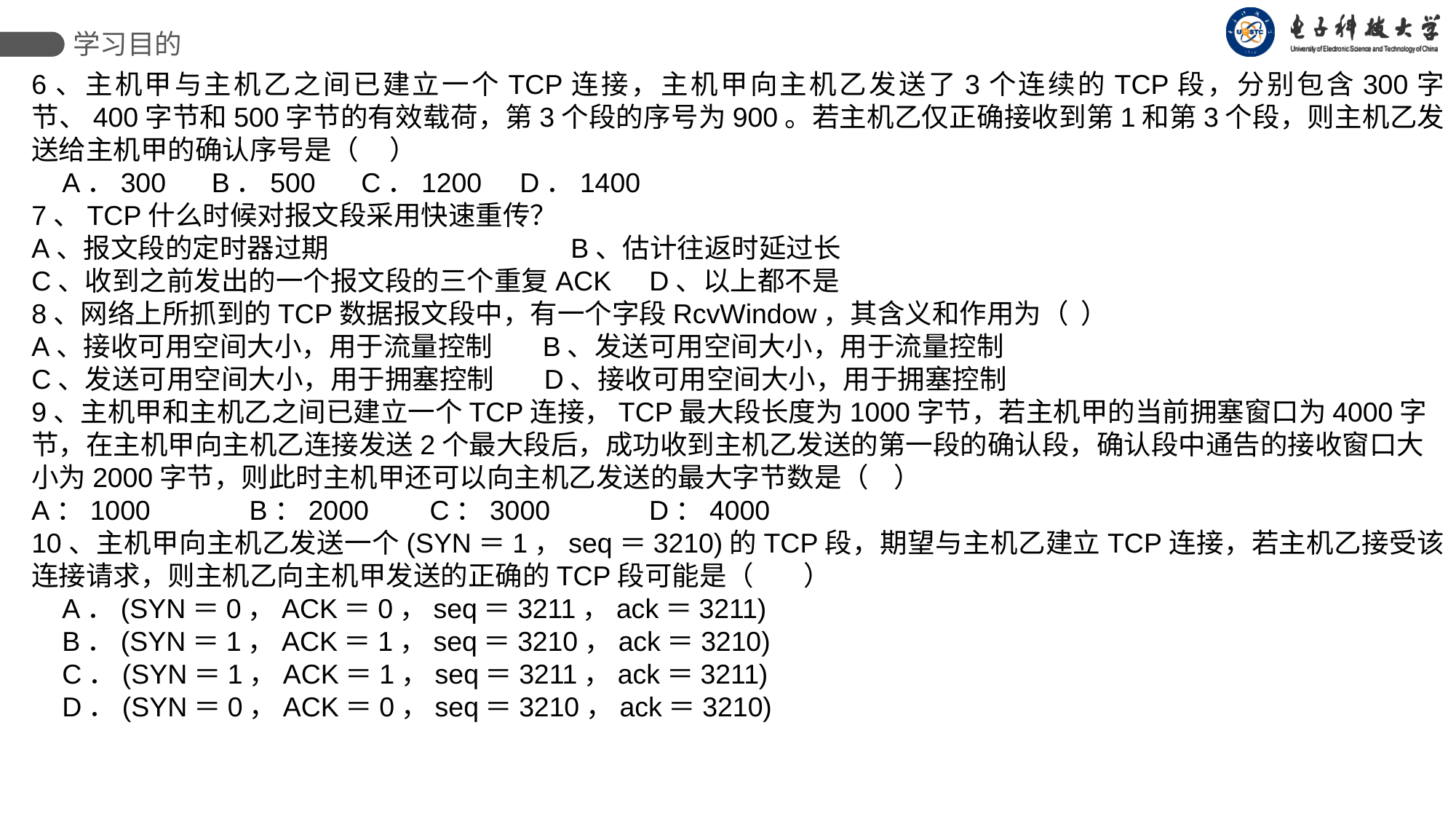

学习目的
6、主机甲与主机乙之间已建立一个TCP连接，主机甲向主机乙发送了3个连续的TCP段，分别包含300字节、400字节和500字节的有效载荷，第3个段的序号为900。若主机乙仅正确接收到第1和第3个段，则主机乙发送给主机甲的确认序号是（     ）
    A．300      B．500      C．1200     D．1400
7、TCP什么时候对报文段采用快速重传？
A、报文段的定时器过期                                      B、估计往返时延过长
C、收到之前发出的一个报文段的三个重复ACK     D、以上都不是
8、网络上所抓到的TCP数据报文段中，有一个字段RcvWindow，其含义和作用为（  ）
A、接收可用空间大小，用于流量控制       B、发送可用空间大小，用于流量控制
C、发送可用空间大小，用于拥塞控制       D、接收可用空间大小，用于拥塞控制
9、主机甲和主机乙之间已建立一个TCP连接，TCP最大段长度为1000字节，若主机甲的当前拥塞窗口为4000字节，在主机甲向主机乙连接发送2个最大段后，成功收到主机乙发送的第一段的确认段，确认段中通告的接收窗口大小为2000字节，则此时主机甲还可以向主机乙发送的最大字节数是（    ）
A：1000             B：2000        C：3000             D：4000
10、主机甲向主机乙发送一个(SYN＝1，seq＝3210)的TCP段，期望与主机乙建立TCP连接，若主机乙接受该连接请求，则主机乙向主机甲发送的正确的TCP段可能是（        ）
    A．(SYN＝0，ACK＝0，seq＝3211，ack＝3211)
    B．(SYN＝1，ACK＝1，seq＝3210，ack＝3210)
    C．(SYN＝1，ACK＝1，seq＝3211，ack＝3211)
    D．(SYN＝0，ACK＝0，seq＝3210，ack＝3210)